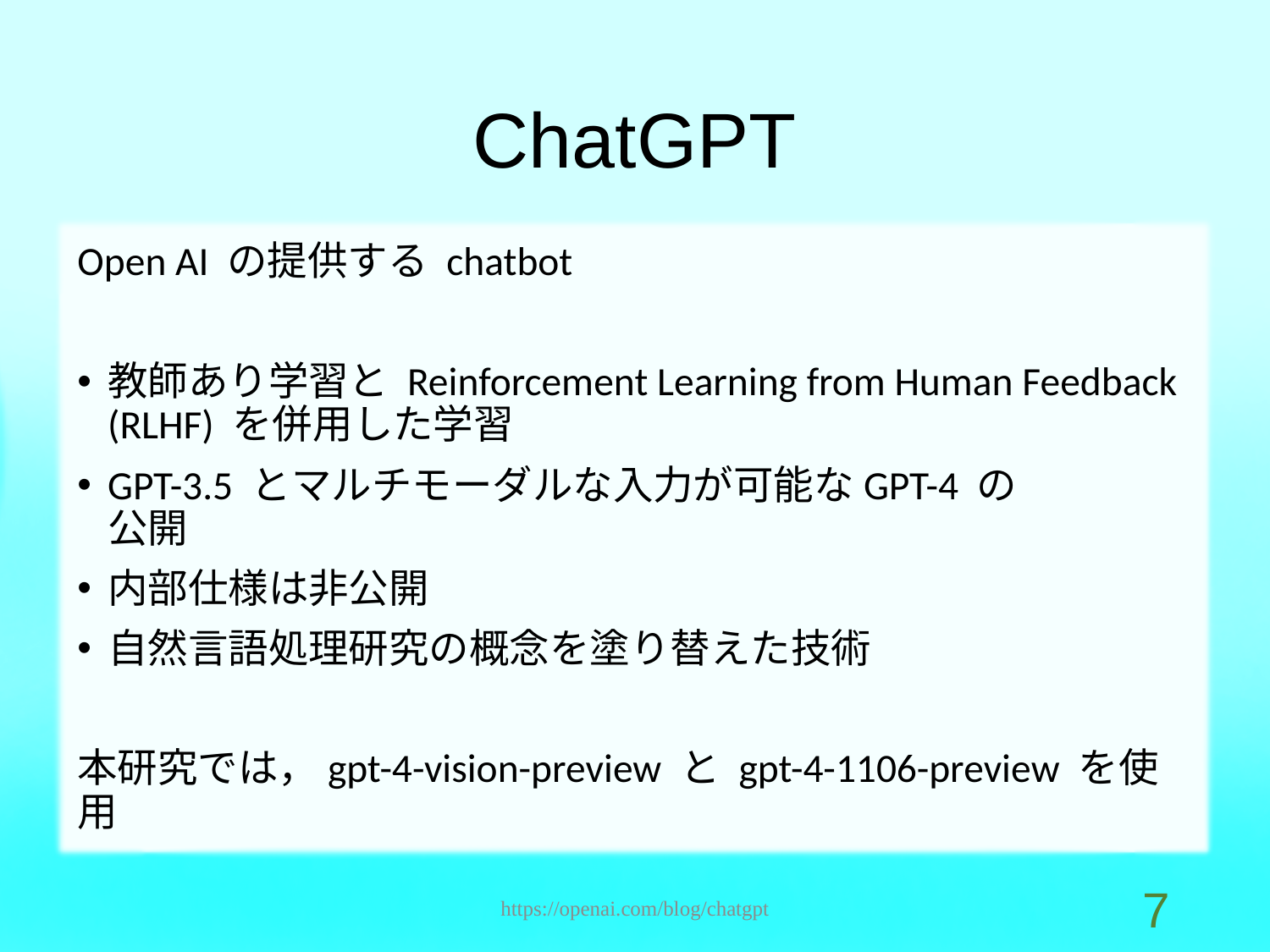

# ChatGPT
Open AI の提供する chatbot

教師あり学習と Reinforcement Learning from Human Feedback (RLHF) を併用した学習
GPT-3.5 とマルチモーダルな入力が可能なGPT-4 の
公開
内部仕様は非公開
自然言語処理研究の概念を塗り替えた技術

本研究では，gpt-4-vision-preview と gpt-4-1106-preview を使用

https://openai.com/blog/chatgpt

7